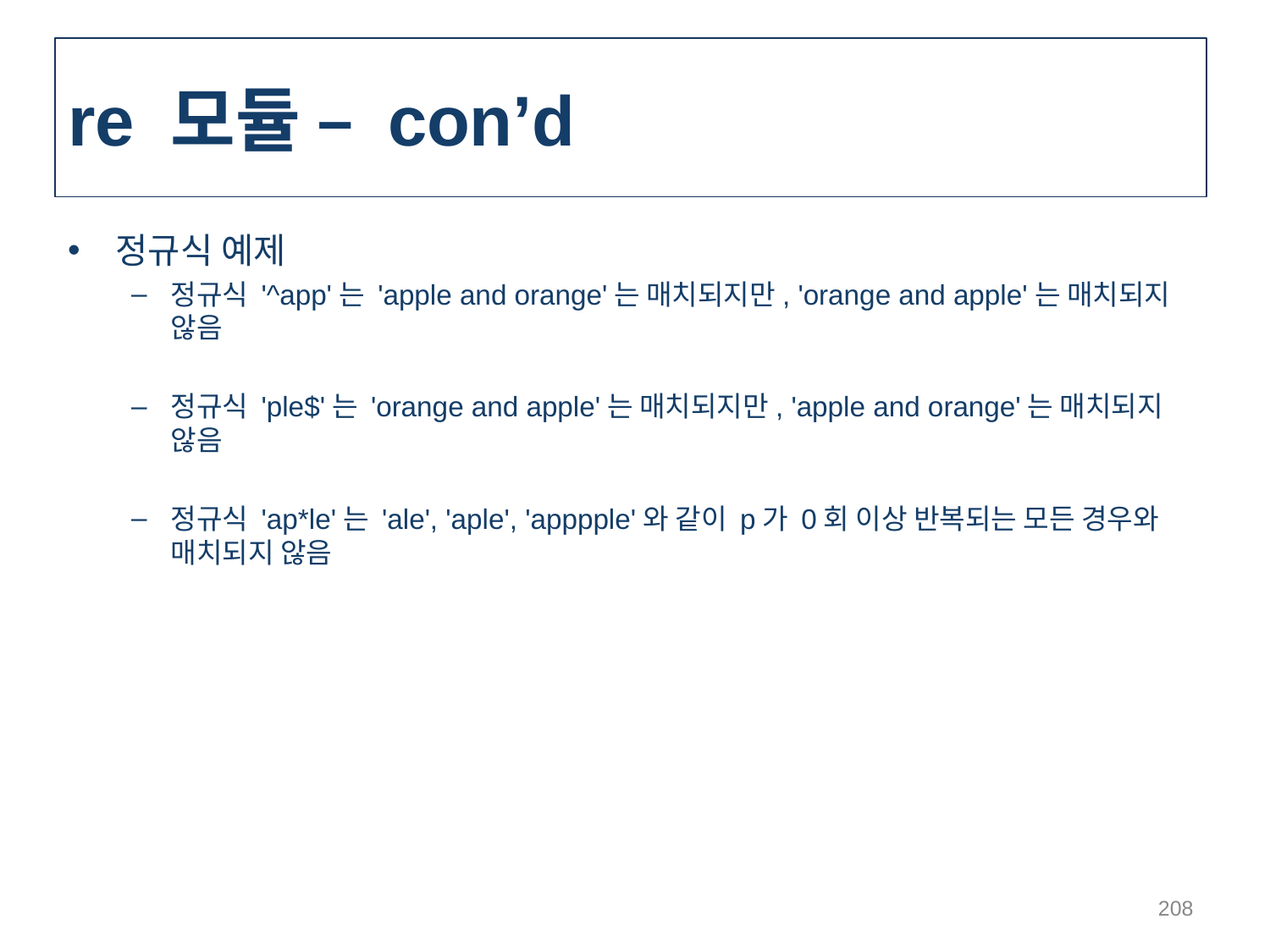

# re 모듈 – con’d
정규식 예제
정규식 '^app'는 'apple and orange'는 매치되지만, 'orange and apple'는 매치되지 않음

정규식 'ple$'는 'orange and apple'는 매치되지만, 'apple and orange'는 매치되지 않음

정규식 'ap*le'는 'ale', 'aple', 'apppple'와 같이 p가 0회 이상 반복되는 모든 경우와 매치되지 않음

208